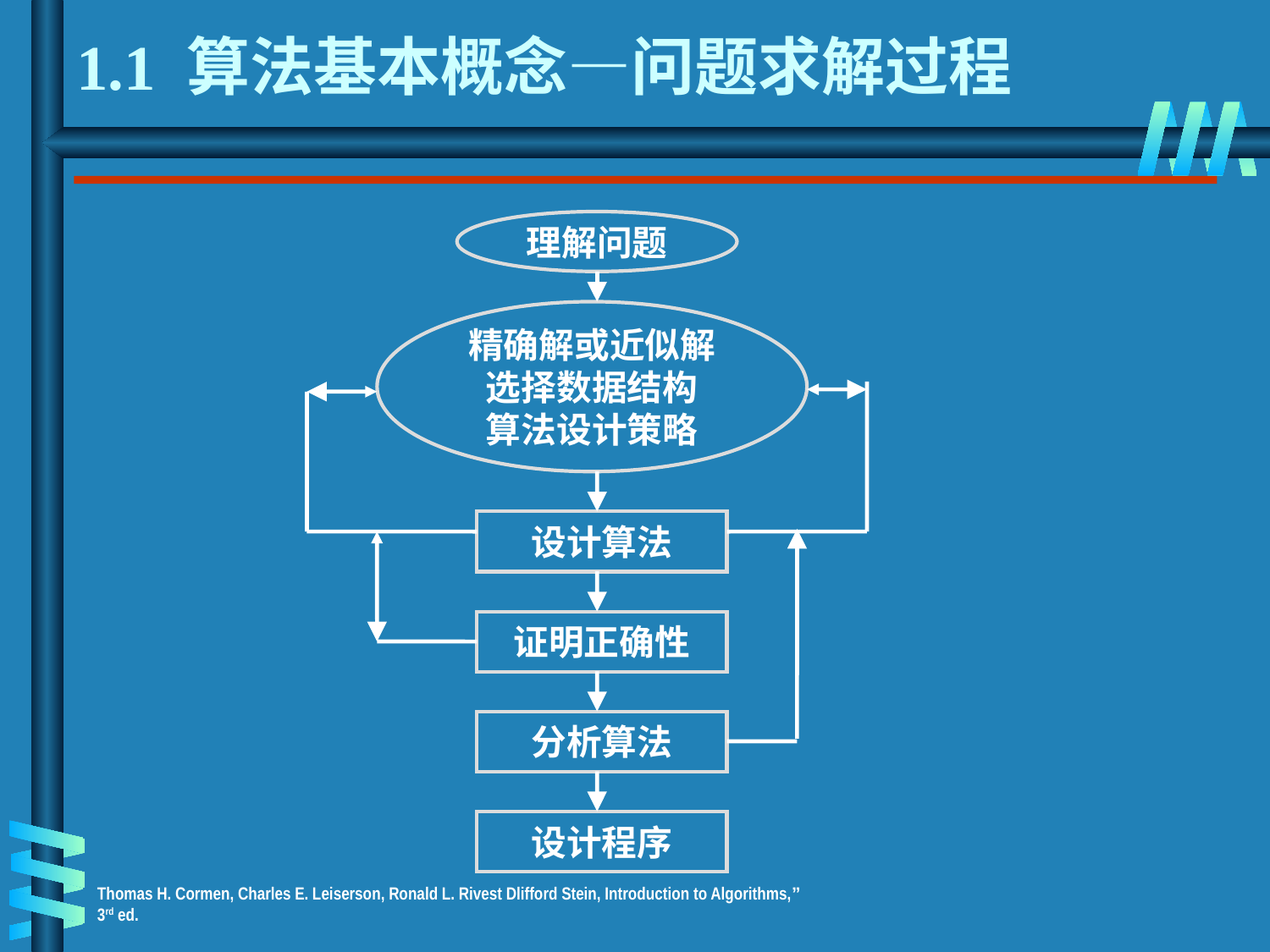

# 1.1 算法基本概念—问题求解过程
理解问题

精确解或近似解
选择数据结构
算法设计策略

设计算法

证明正确性

分析算法

设计程序